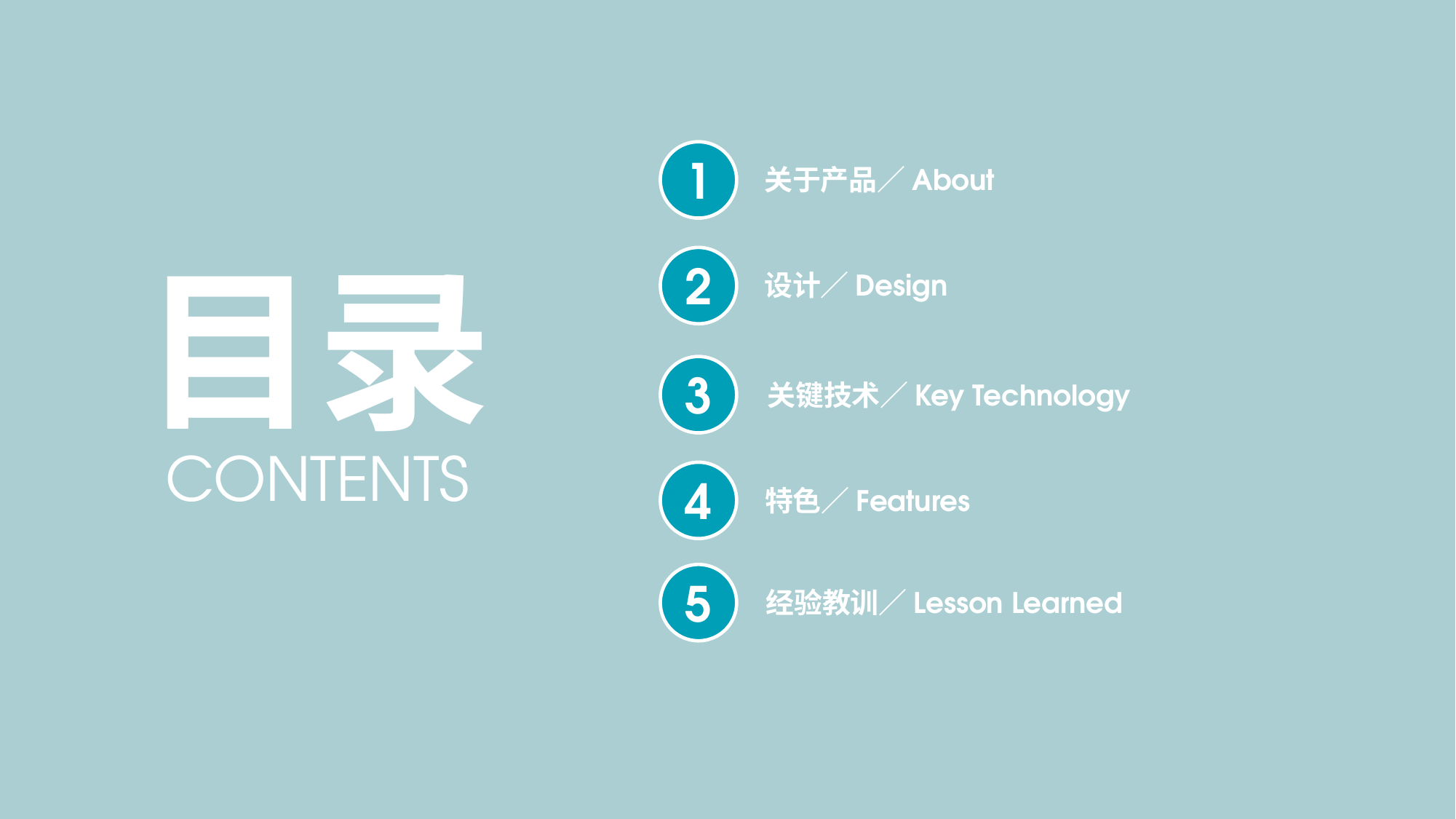

1
关于产品／About
目录
2
设计／Design
3
关键技术／Key Technology
CONTENTS
4
特色／Features
5
经验教训／Lesson Learned